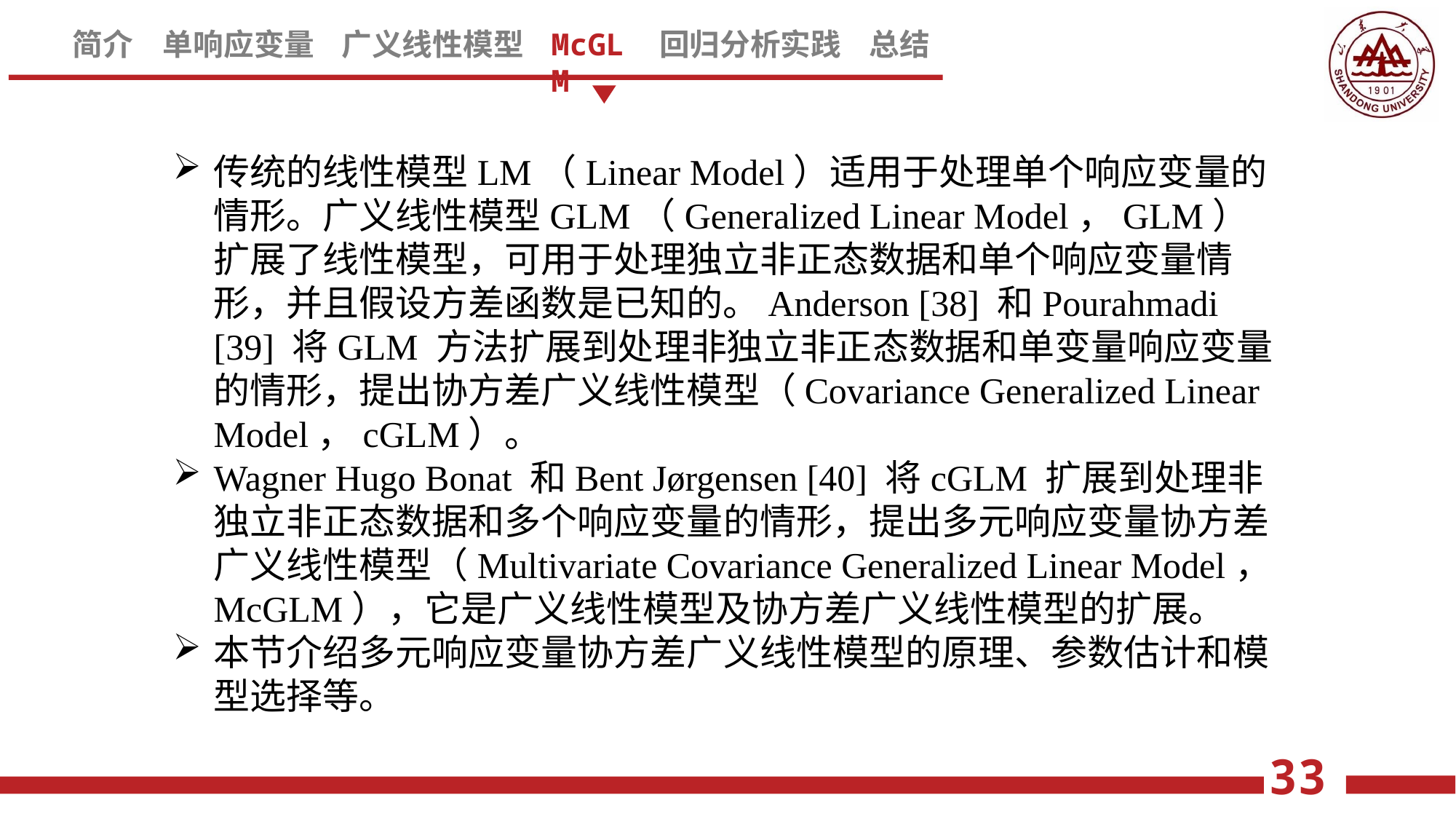

传统的线性模型LM（Linear Model）适用于处理单个响应变量的情形。广义线性模型GLM（Generalized Linear Model，GLM）扩展了线性模型，可用于处理独立非正态数据和单个响应变量情形，并且假设方差函数是已知的。Anderson [38] 和Pourahmadi [39] 将GLM 方法扩展到处理非独立非正态数据和单变量响应变量的情形，提出协方差广义线性模型（Covariance Generalized Linear Model，cGLM）。
Wagner Hugo Bonat 和Bent Jørgensen [40] 将cGLM 扩展到处理非独立非正态数据和多个响应变量的情形，提出多元响应变量协方差广义线性模型（Multivariate Covariance Generalized Linear Model，McGLM），它是广义线性模型及协方差广义线性模型的扩展。
本节介绍多元响应变量协方差广义线性模型的原理、参数估计和模型选择等。